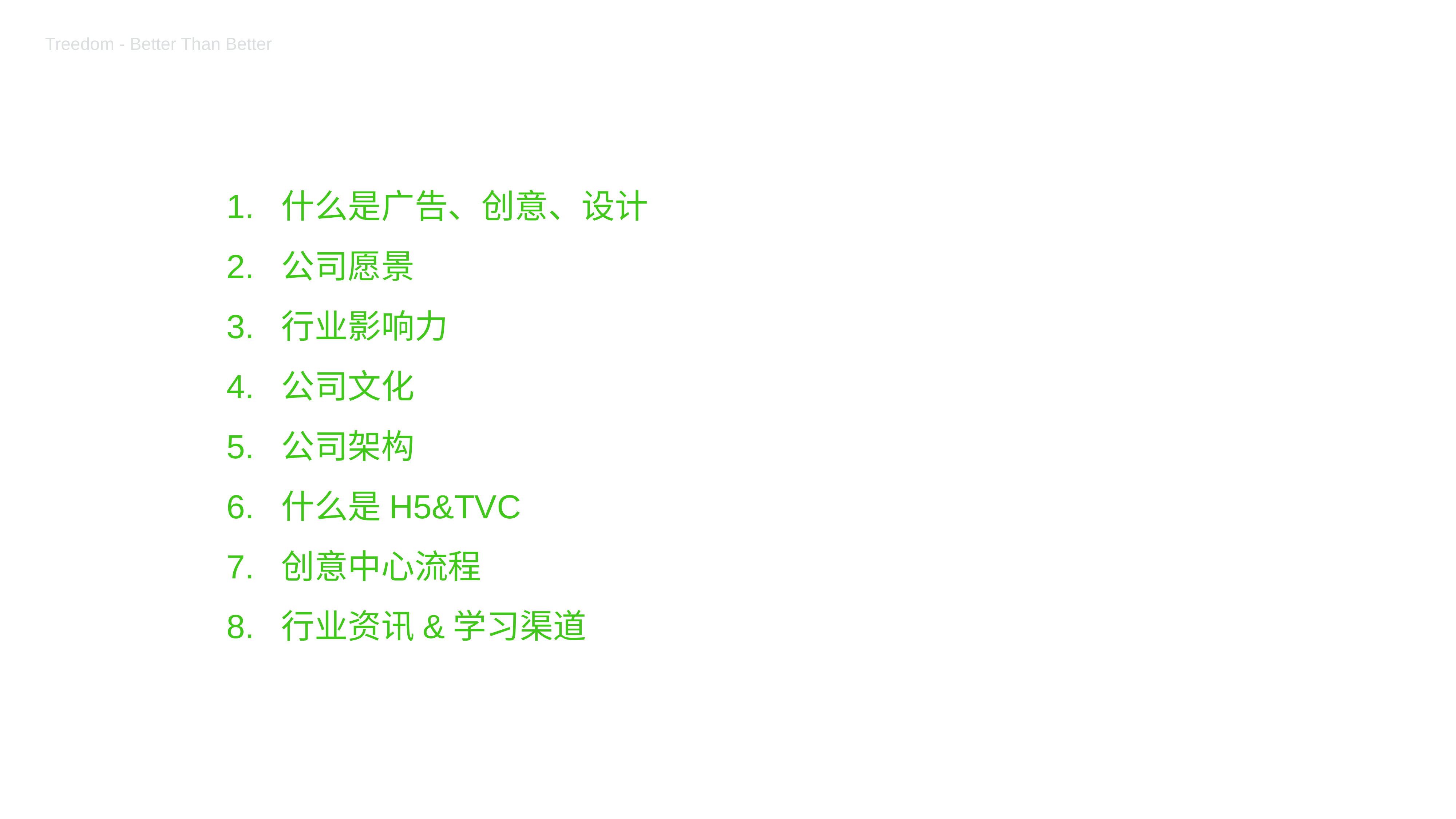

Treedom - Better Than Better
什么是广告、创意、设计
公司愿景
行业影响力
公司文化
公司架构
什么是H5&TVC
创意中心流程
行业资讯&学习渠道